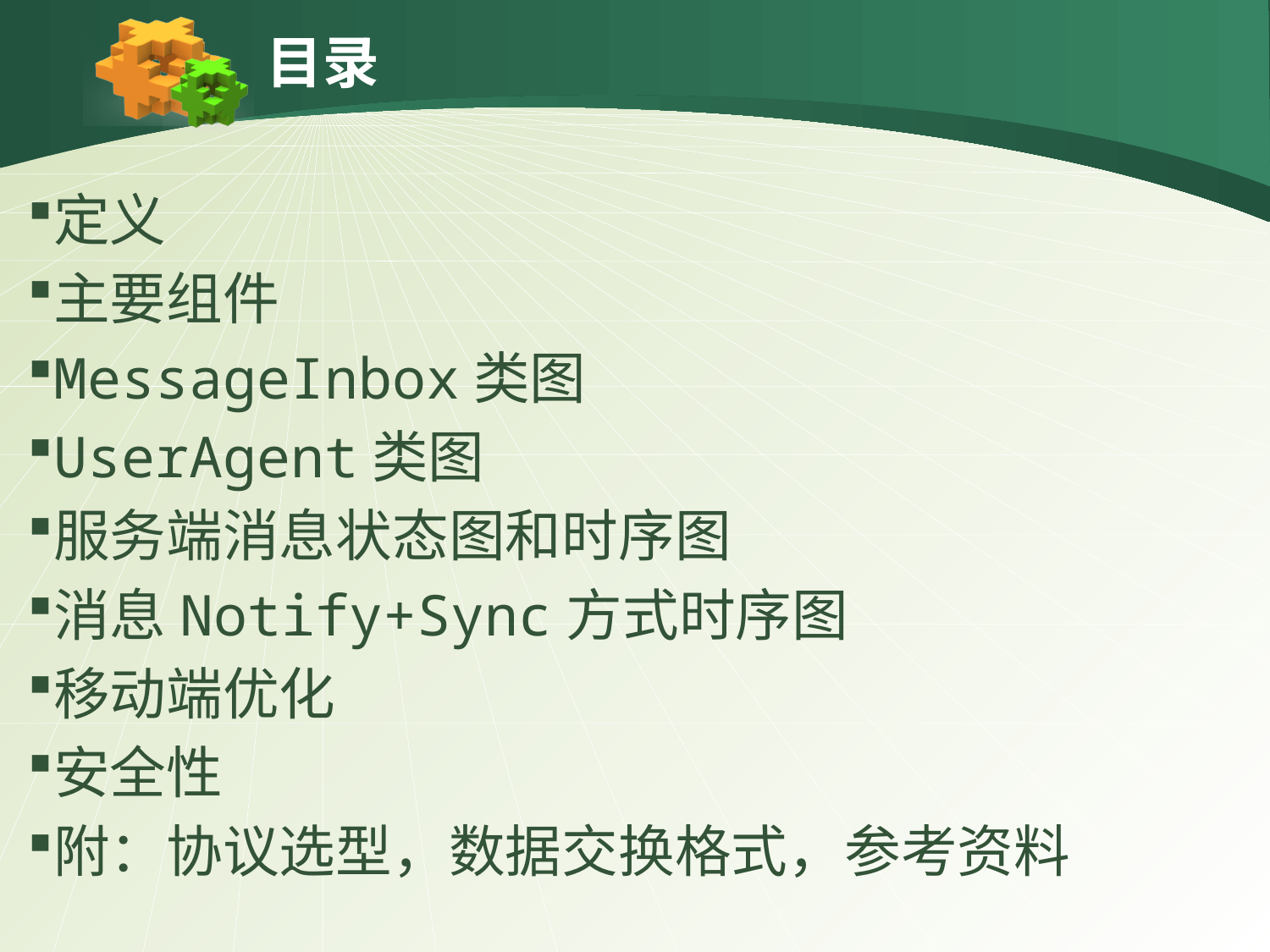

目录
定义
主要组件
MessageInbox类图
UserAgent类图
服务端消息状态图和时序图
消息Notify+Sync方式时序图
移动端优化
安全性
附：协议选型，数据交换格式，参考资料